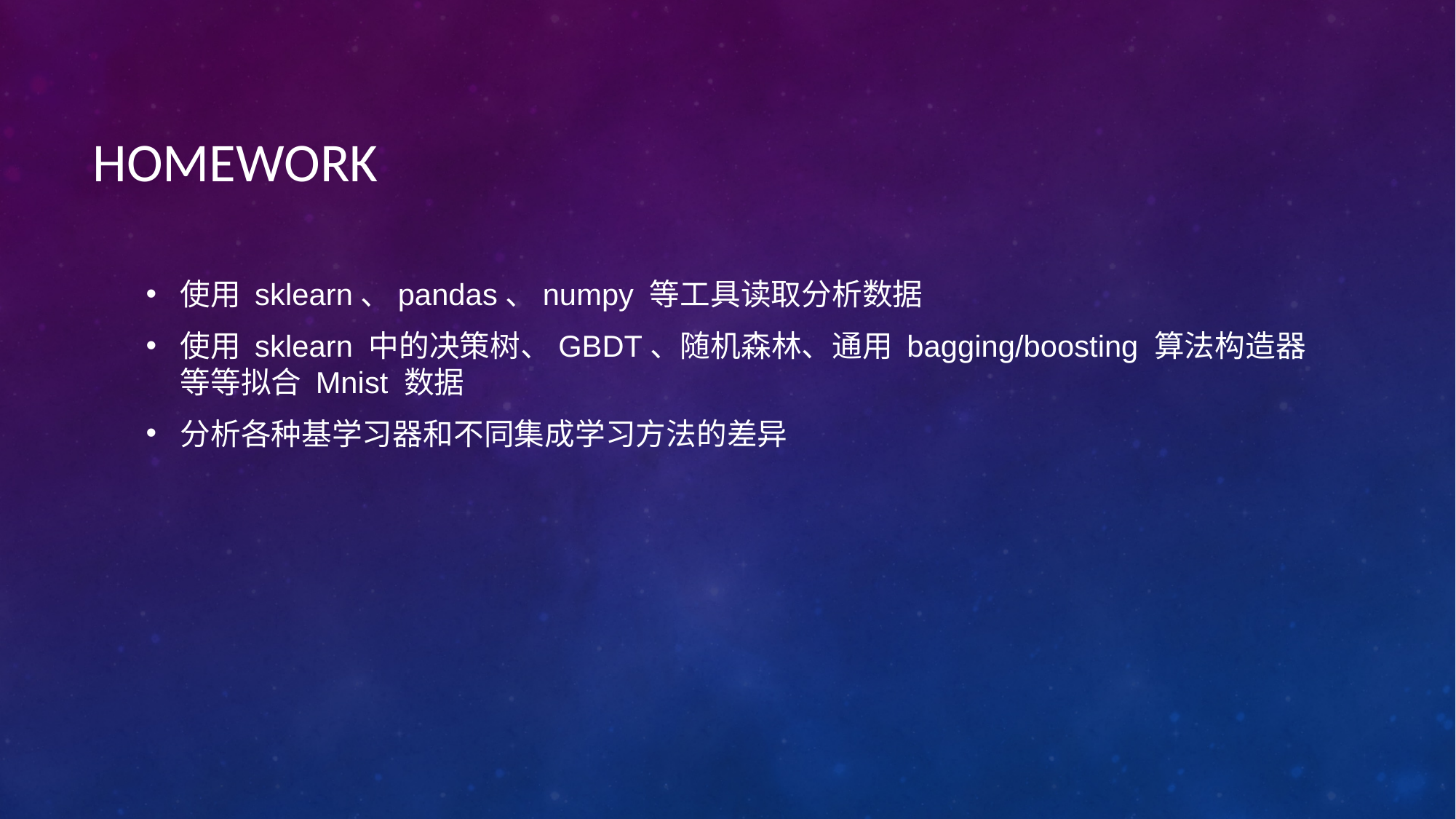

# Homework
使用 sklearn、pandas、numpy 等工具读取分析数据
使用 sklearn 中的决策树、GBDT、随机森林、通用 bagging/boosting 算法构造器等等拟合 Mnist 数据
分析各种基学习器和不同集成学习方法的差异